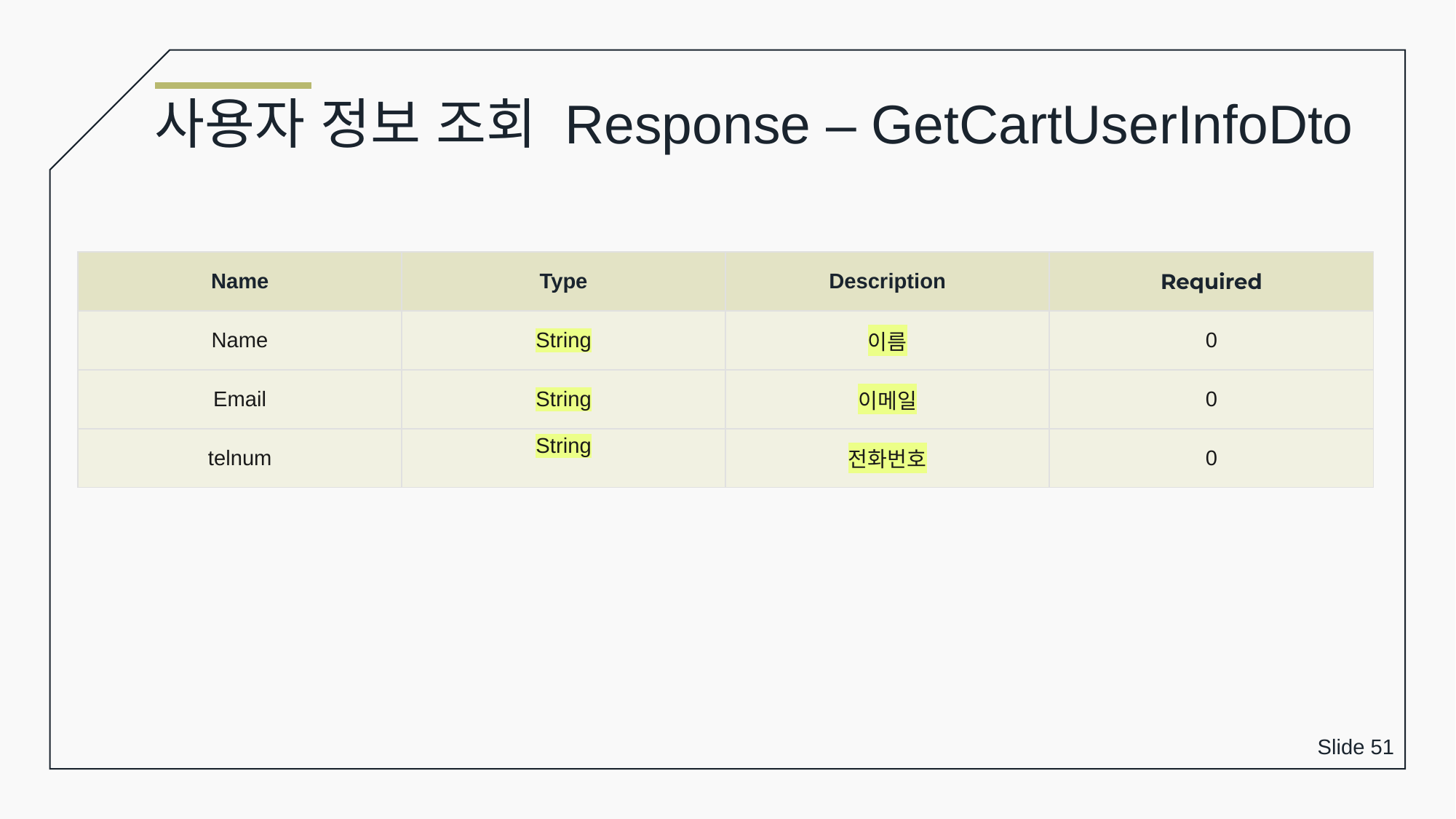

사용자 정보 조회 Response – GetCartUserInfoDto

| Name | Type | Description | Required |
| --- | --- | --- | --- |
| Name | String | 이름 | 0 |
| Email | String | 이메일 | 0 |
| telnum | String | 전화번호 | 0 |